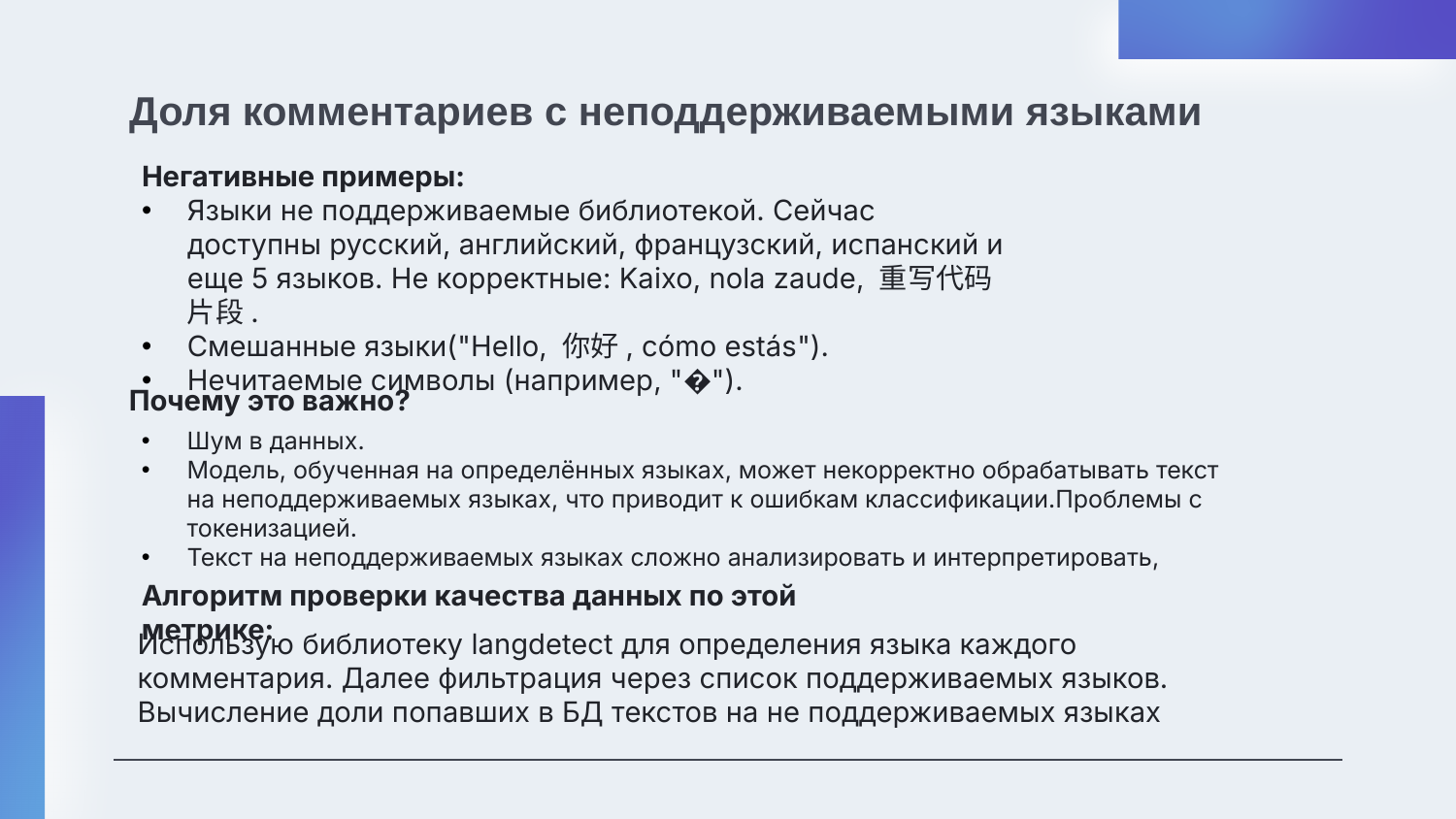

# Доля комментариев с неподдерживаемыми языками
Негативные примеры:
Языки не поддерживаемые библиотекой. Сейчас доступны русский, английский, французский, испанский и еще 5 языков. Не корректные: Kaixo, nola zaude, 重写代码片段.
Смешанные языки("Hello, 你好, cómo estás").
Нечитаемые символы (например, "�").
Почему это важно?
Шум в данных.
Модель, обученная на определённых языках, может некорректно обрабатывать текст на неподдерживаемых языках, что приводит к ошибкам классификации.Проблемы с токенизацией.
Текст на неподдерживаемых языках сложно анализировать и интерпретировать,
Алгоритм проверки качества данных по этой метрике:
Использую библиотеку langdetect для определения языка каждого комментария. Далее фильтрация через список поддерживаемых языков. Вычисление доли попавших в БД текстов на не поддерживаемых языках